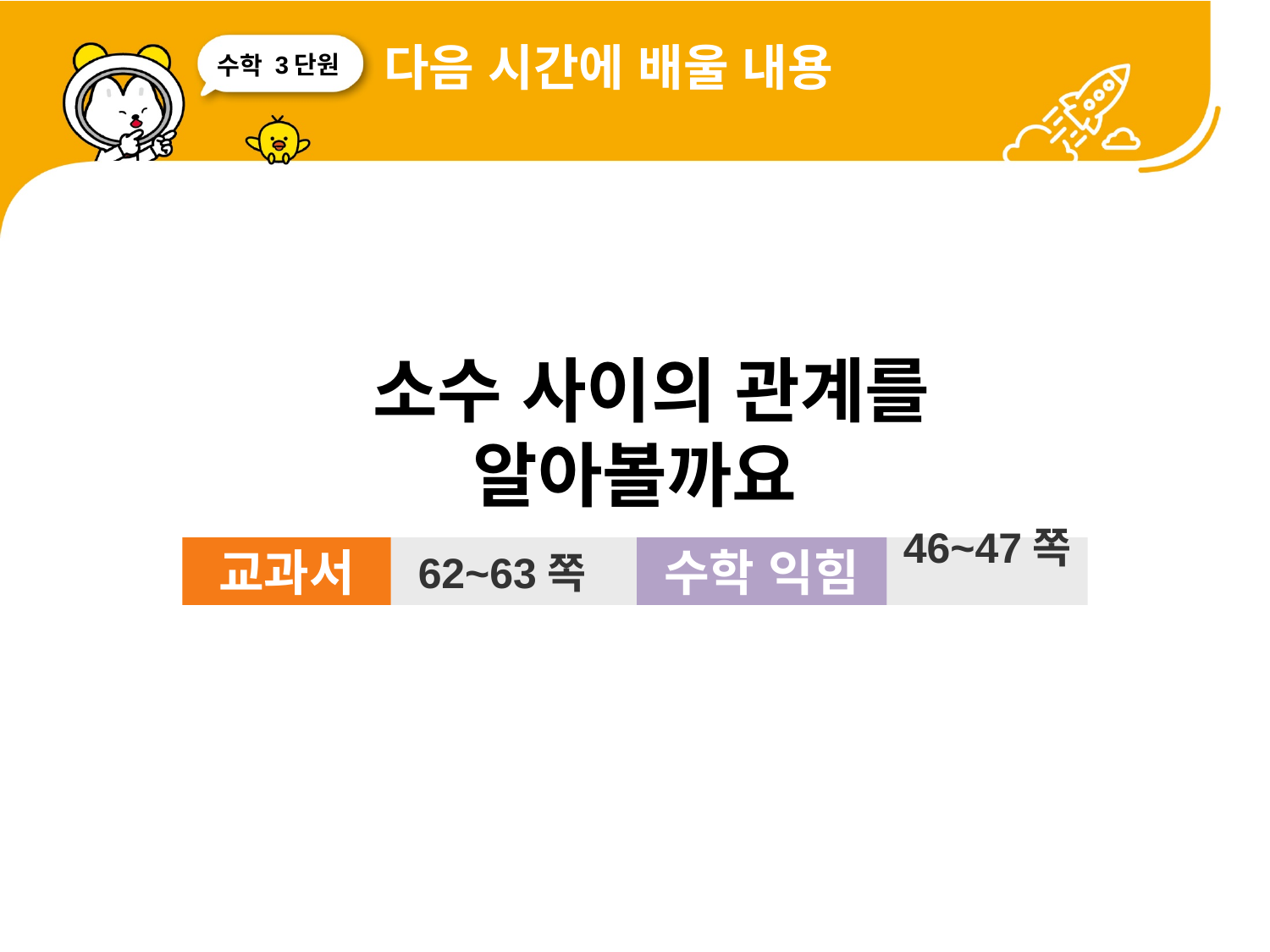

다음 시간에 배울 내용
3단원
 소수 사이의 관계를 알아볼까요
교과서
62~63쪽
수학 익힘
46~47쪽